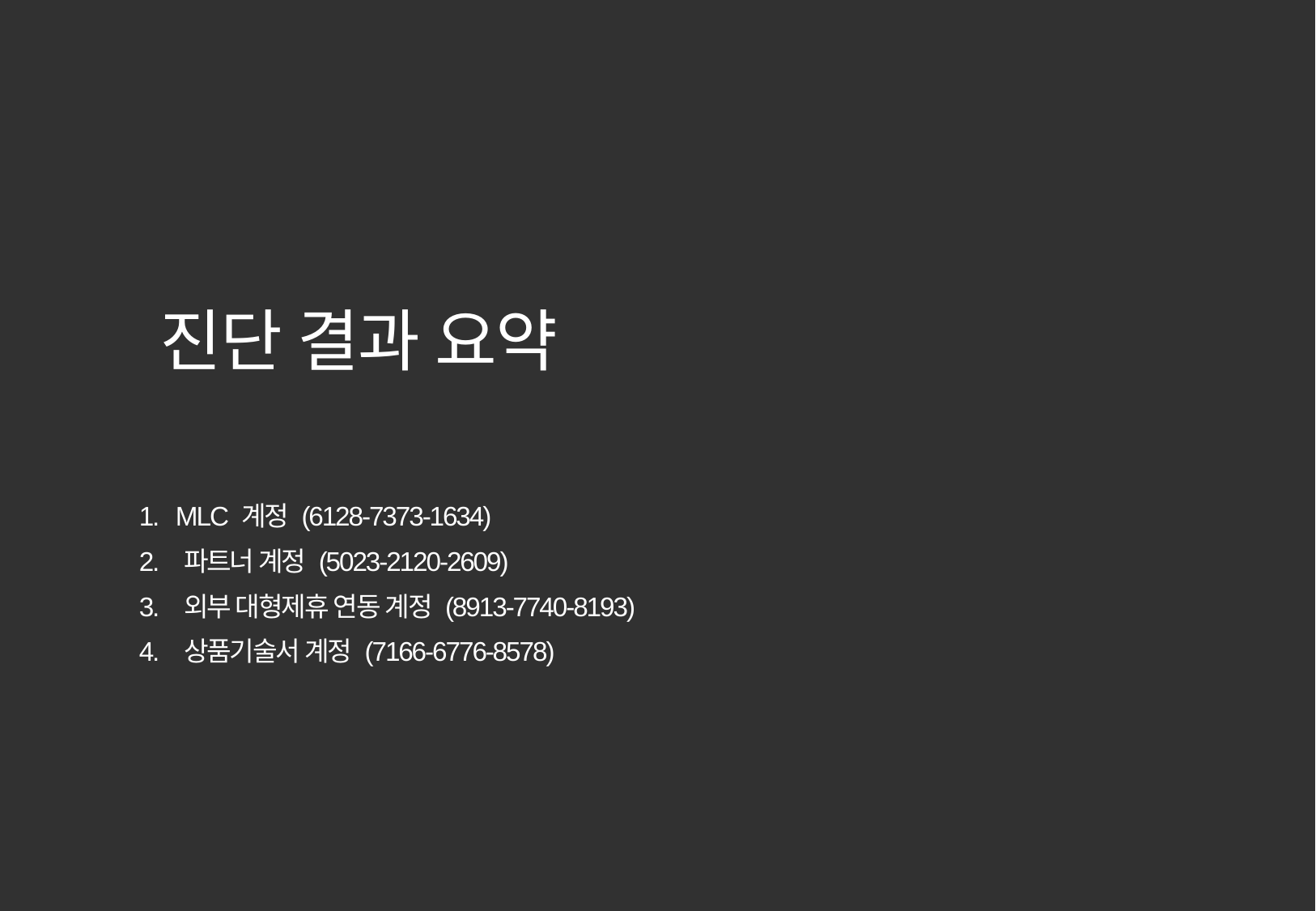

진단 결과 요약
1.   MLC 계정 (6128-7373-1634)
2.   파트너 계정 (5023-2120-2609)
3.   외부 대형제휴 연동 계정 (8913-7740-8193)
4.   상품기술서 계정 (7166-6776-8578)